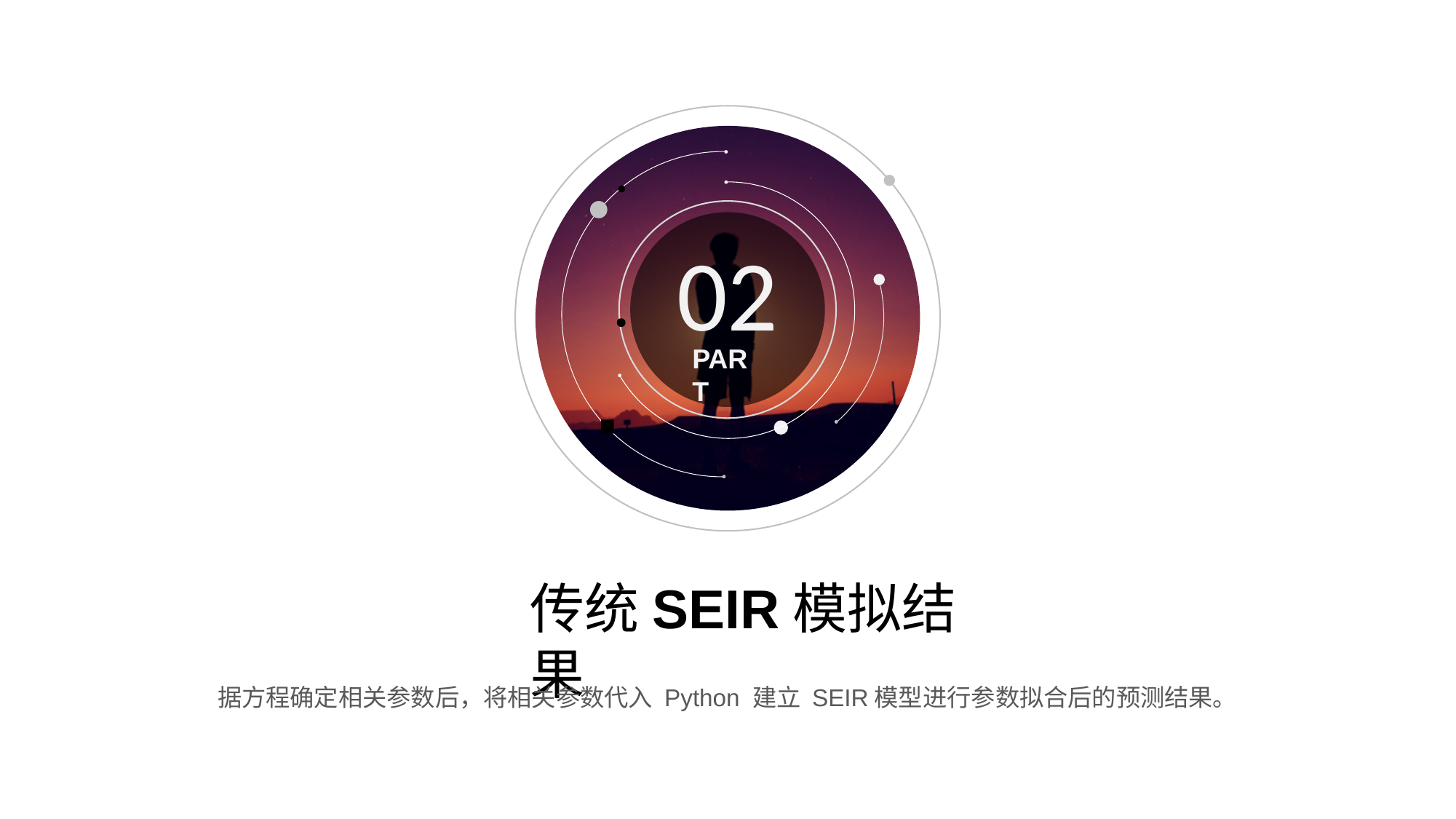

02

PART

传统SEIR模拟结果
据方程确定相关参数后，将相关参数代入 Python 建立 SEIR模型进行参数拟合后的预测结果。